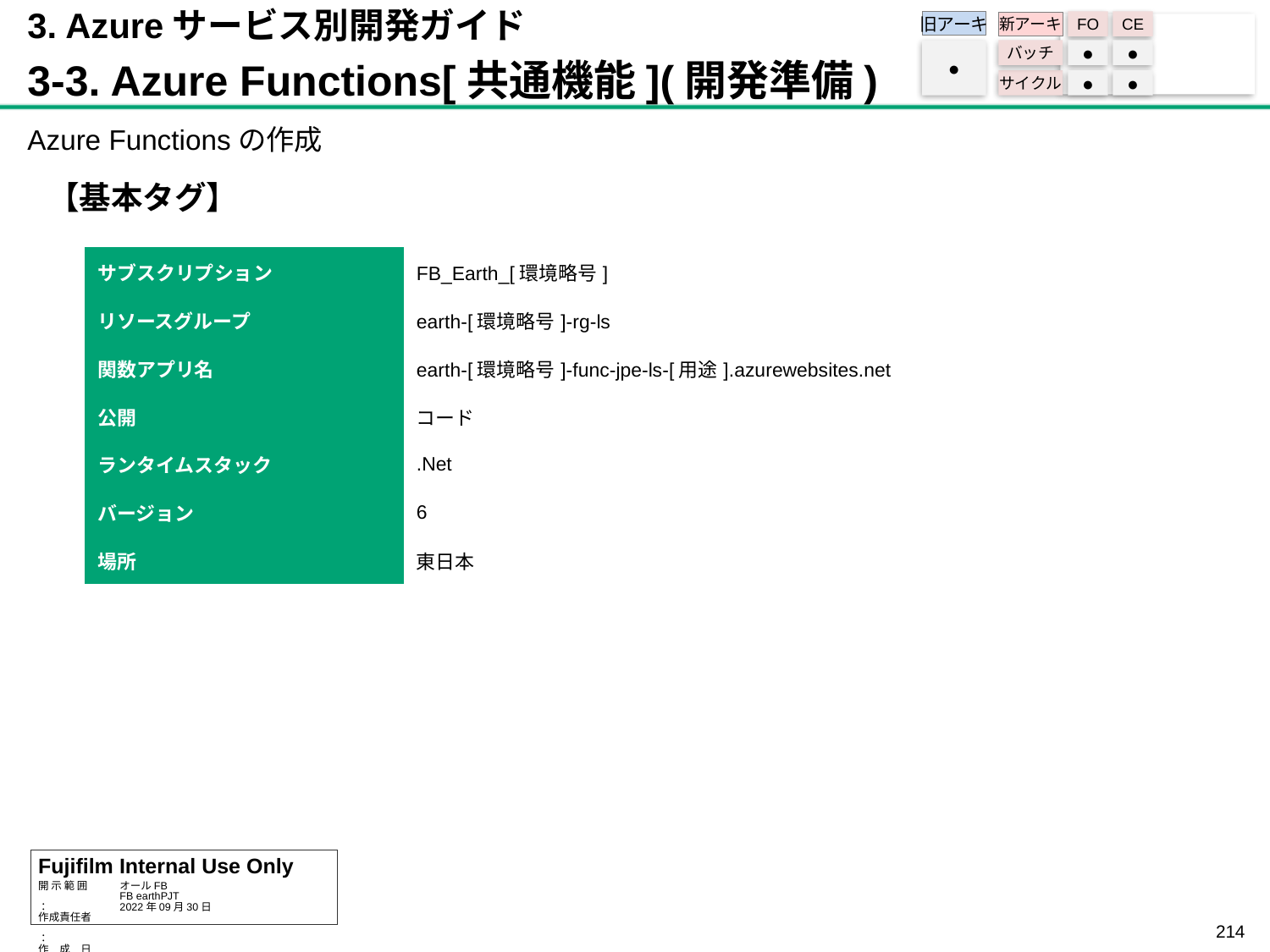

3. Azureサービス別開発ガイド
3-3. Azure Functions[共通機能](開発準備)
旧アーキ
FO
CE
新アーキ
バッチ
●
●
サイクル
●
●

●
Azure Functionsの作成
【基本タグ】

| サブスクリプション | FB\_Earth\_[環境略号] |
| --- | --- |
| リソースグループ | earth-[環境略号]-rg-ls |
| 関数アプリ名 | earth-[環境略号]-func-jpe-ls-[用途].azurewebsites.net |
| 公開 | コード |
| ランタイムスタック | .Net |
| バージョン | 6 |
| 場所 | 東日本 |
214